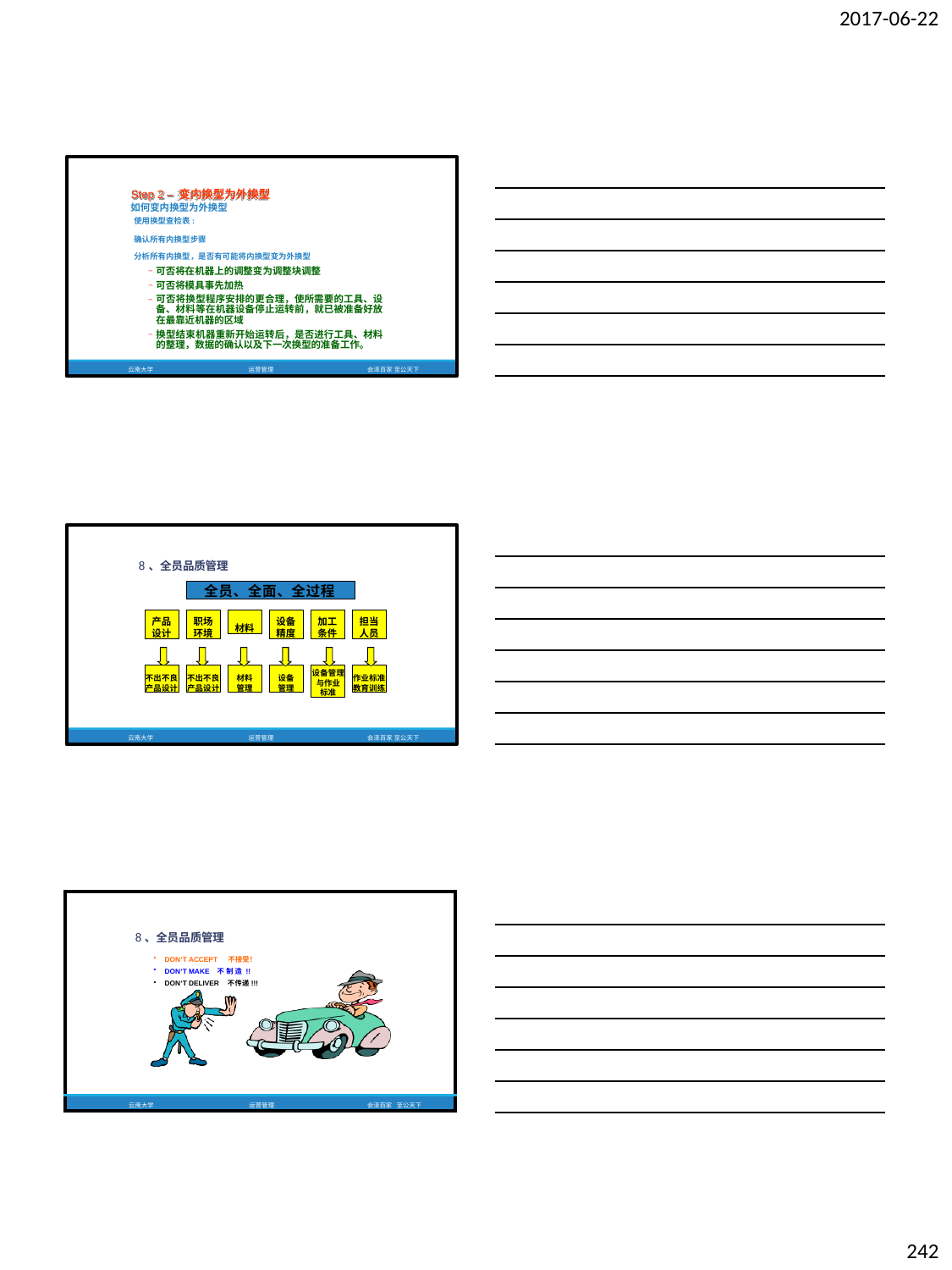

2017-06-22

Step 2 – 变内换型为外换型
如何变内换型为外换型
使用换型查检表:

确认所有内换型步骤

分析所有内换型，是否有可能将内换型变为外换型
可否将在机器上的调整变为调整块调整
可否将模具事先加热
可否将换型程序安排的更合理，使所需要的工具、设 备、材料等在机器设备停止运转前，就已被准备好放 在最靠近机器的区域
换型结束机器重新开始运转后，是否进行工具、材料 的整理，数据的确认以及下一次换型的准备工作。

云南大学
运营管理
会泽百家 至公天下

8、全员品质管理
全员、全面、全过程

产品 设计
职场 环境

材料
设备 精度
加工 条件
担当 人员

不出不良 产品设计

不出不良 产品设计

材料 管理

设备 管理
设备管理 与作业 标准

作业标准 教育训练

云南大学
运营管理
会泽百家 至公天下

| 8、全员品质管理 DON’T ACCEPT 不接受！ DON’T MAKE 不 制 造 !! DON’T DELIVER 不传递!!! |  |  |  |
| --- | --- | --- | --- |
| 云南大学 | 运营管理 | 会泽百家 | 至公天下 |

242